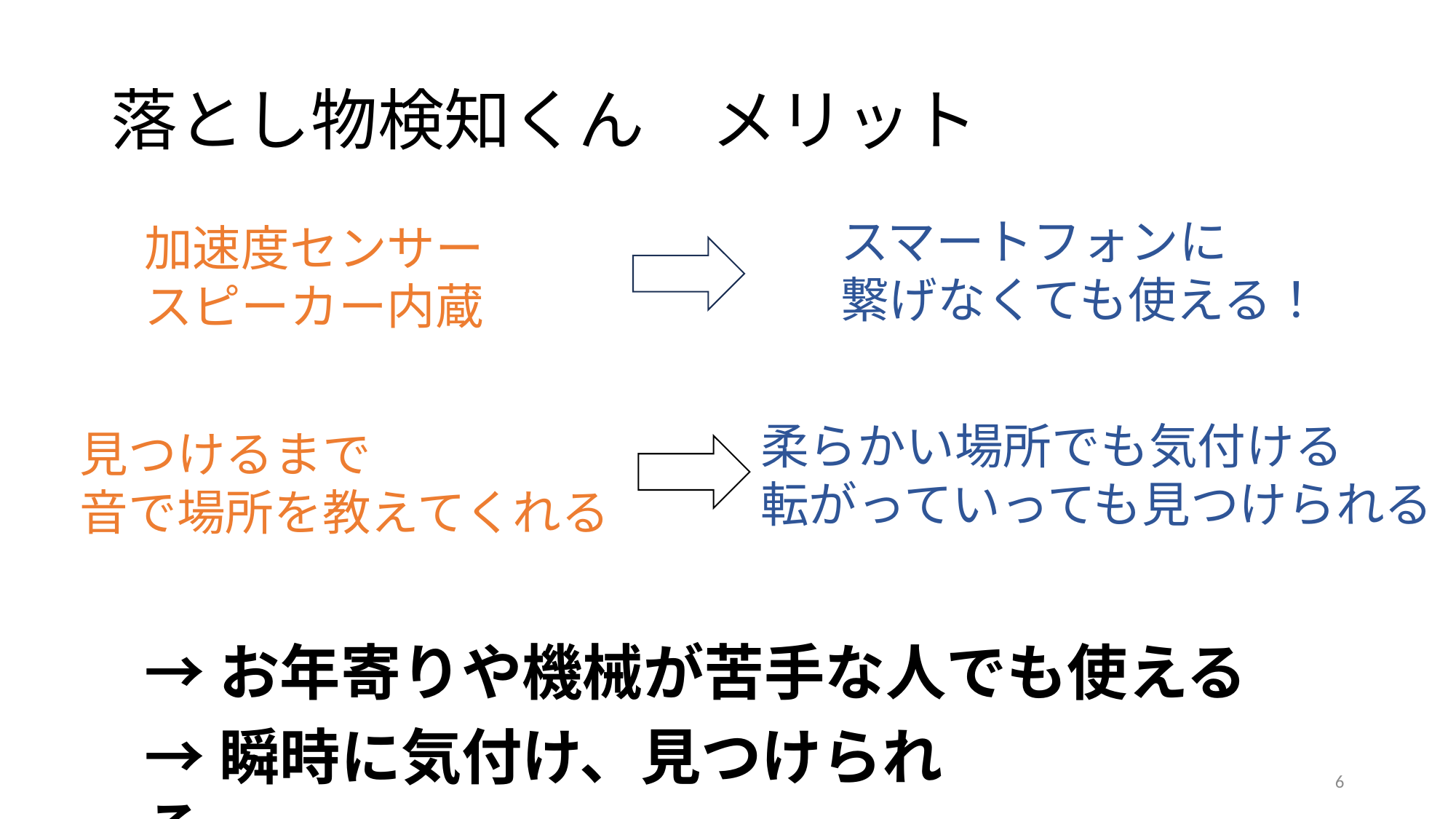

# 落とし物検知くん　メリット
スマートフォンに
繋げなくても使える！
加速度センサー
スピーカー内蔵

柔らかい場所でも気付ける
転がっていっても見つけられる
見つけるまで
音で場所を教えてくれる

→お年寄りや機械が苦手な人でも使える
→瞬時に気付け、見つけられる
6